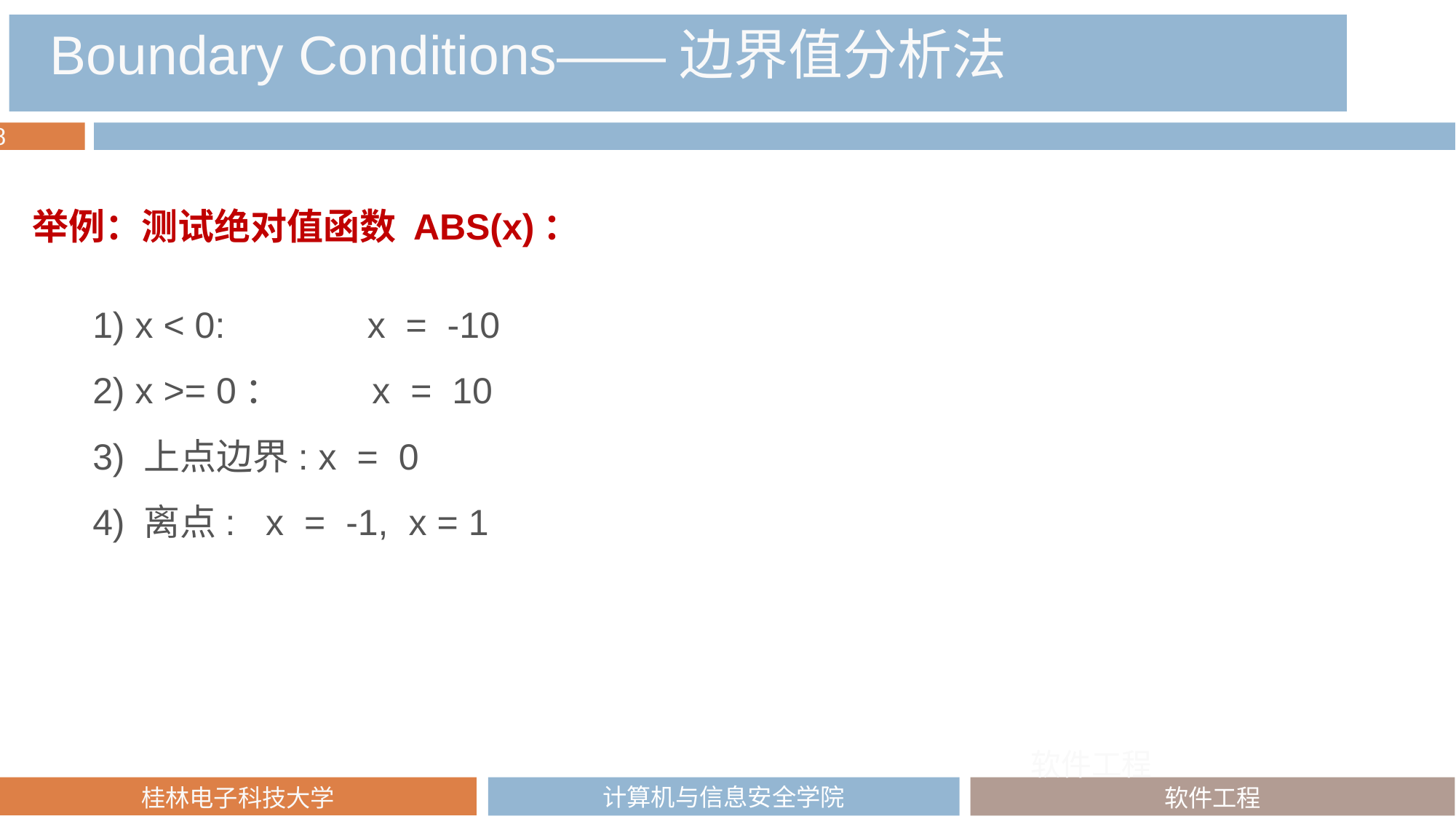

Boundary Conditions——边界值分析法

举例：测试绝对值函数 ABS(x)：
1) x < 0:              x  =  -10
2) x >= 0：          x  =  10
3) 上点边界: x  =  0
4) 离点:   x  =  -1,  x = 1
软件工程